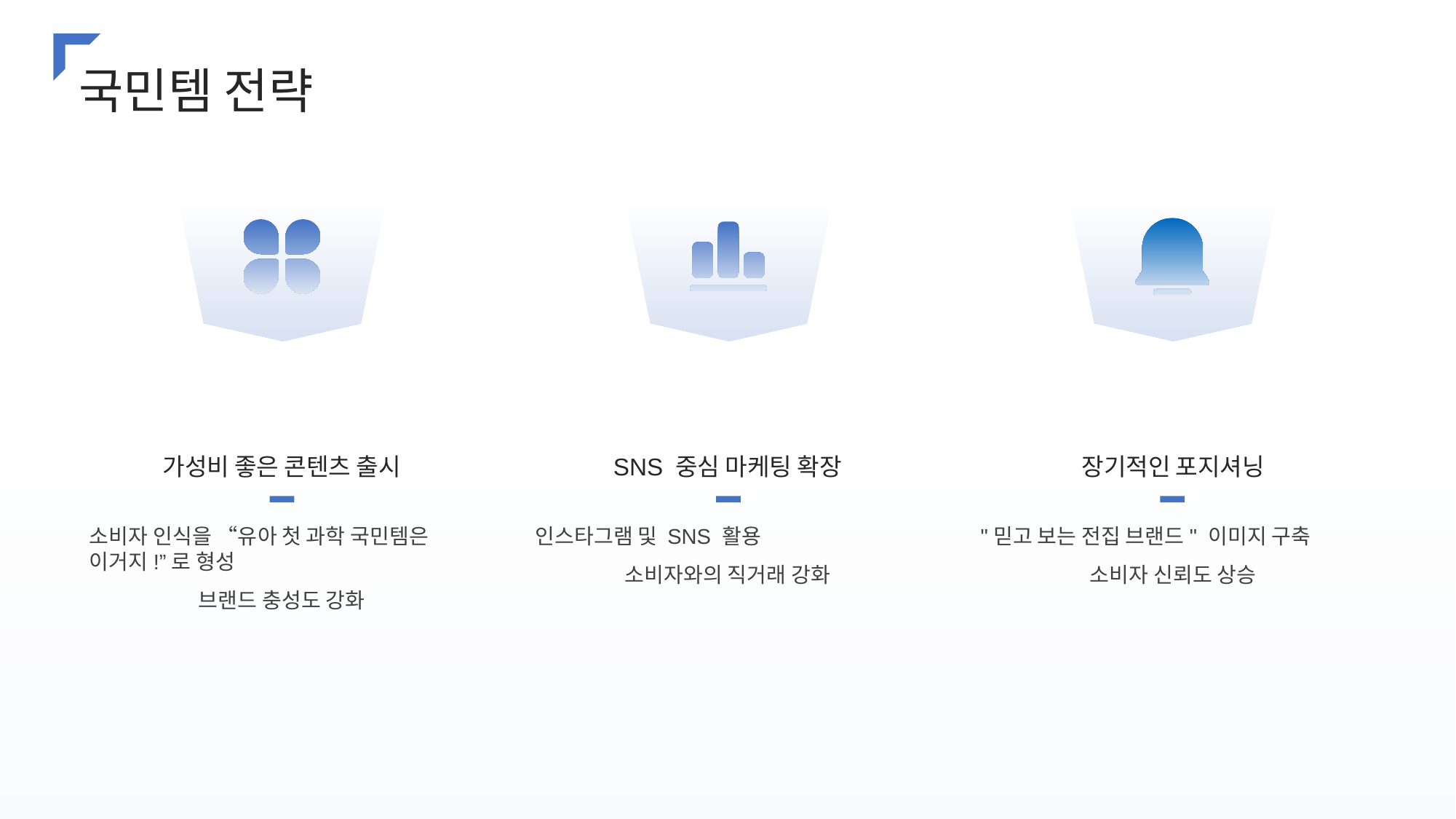

국민템 전략

가성비 좋은 콘텐츠 출시
SNS 중심 마케팅 확장
장기적인 포지셔닝

소비자 인식을 “유아 첫 과학 국민템은 이거지!”로 형성
브랜드 충성도 강화
인스타그램 및 SNS 활용
소비자와의 직거래 강화
"믿고 보는 전집 브랜드" 이미지 구축
소비자 신뢰도 상승